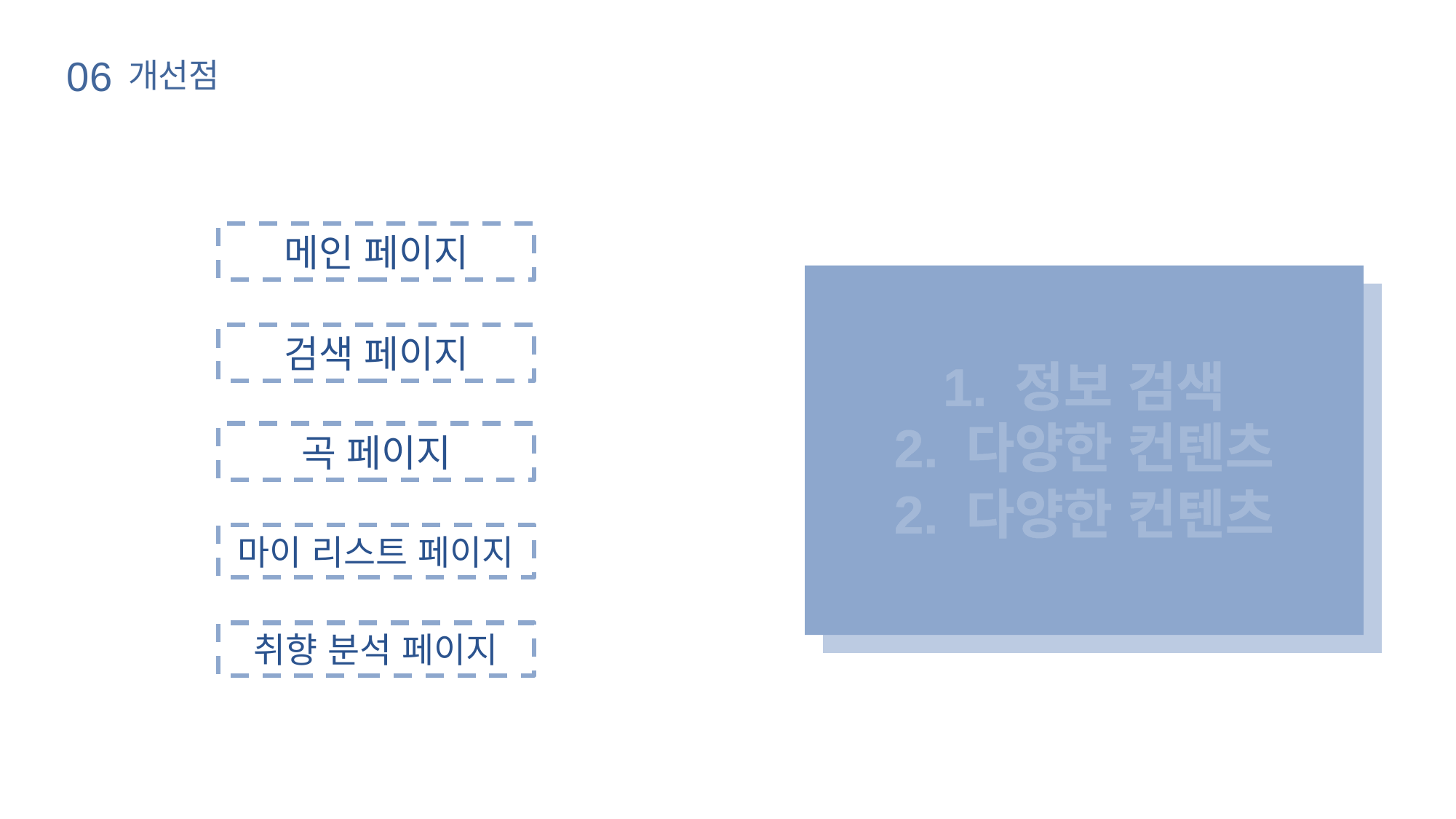

06
개선점
메인 페이지

검색 페이지
1. 정보 검색

2. 다양한 컨텐츠
2. 다양한 컨텐츠
곡 페이지
마이 리스트 페이지
취향 분석 페이지